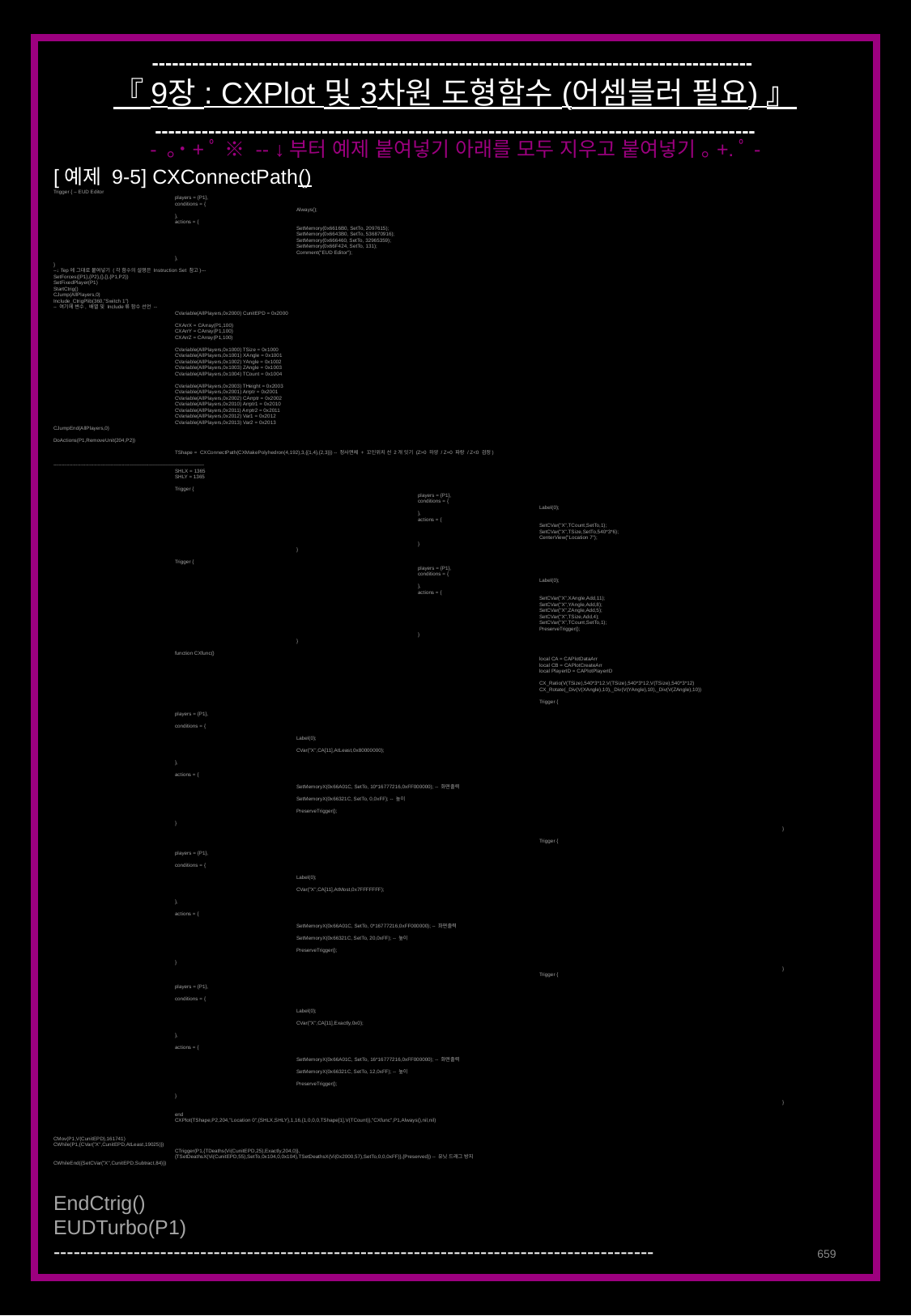

------------------------------------------------------------------------------------------
『 9장 : CXPlot 및 3차원 도형함수 (어셈블러 필요) 』
------------------------------------------------------------------------------------------
- ｡˙+ﾟ ※ -- ↓부터 예제 붙여넣기 아래를 모두 지우고 붙여넣기 ｡+.ﾟ-
[예제 9-5] CXConnectPath()
Trigger { -- EUD Editor
	players = {P1},
	conditions = {
		Always();
	},
	actions = {
		SetMemory(0x6616B0, SetTo, 2097615);
		SetMemory(0x6643B0, SetTo, 536870916);
		SetMemory(0x666460, SetTo, 32965359);
		SetMemory(0x66F424, SetTo, 131);
		Comment("EUD Editor");
	},
}
--↓ Tep에 그대로 붙여넣기 (각 함수의 설명은 Instruction Set 참고)---
SetForces({P1},{P2},{},{},{P1,P2})
SetFixedPlayer(P1)
StartCtrig()
CJump(AllPlayers,0)
Include_CtrigPlib(360,"Switch 1")
-- 여기에 변수, 배열 및 Include류 함수 선언 --
	CVariable(AllPlayers,0x2000) CunitEPD = 0x2000

	CXArrX = CArray(P1,100)
	CXArrY = CArray(P1,100)
	CXArrZ = CArray(P1,100)

	CVariable(AllPlayers,0x1000) TSize = 0x1000
	CVariable(AllPlayers,0x1001) XAngle = 0x1001
	CVariable(AllPlayers,0x1002) YAngle = 0x1002
	CVariable(AllPlayers,0x1003) ZAngle = 0x1003
	CVariable(AllPlayers,0x1004) TCount = 0x1004

	CVariable(AllPlayers,0x2003) THeight = 0x2003
	CVariable(AllPlayers,0x2001) Arrptr = 0x2001
	CVariable(AllPlayers,0x2002) CArrptr = 0x2002
	CVariable(AllPlayers,0x2010) Arrptr1 = 0x2010
	CVariable(AllPlayers,0x2011) Arrptr2 = 0x2011
	CVariable(AllPlayers,0x2012) Var1 = 0x2012
	CVariable(AllPlayers,0x2013) Var2 = 0x2013
CJumpEnd(AllPlayers,0)

DoActions(P1,RemoveUnit(204,P2))

	TShape =  CXConnectPath(CXMakePolyhedron(4,192),3,{{1,4},{2,3}}) -- 정사면체 + 꼬인위치 선 2개 잇기 (Z>0 하양 / Z=0 파랑 / Z<0 검정)

---------------------------------------------------------------------------------------------
	SHLX = 1365
	SHLY = 1365

	Trigger {
			players = {P1},
			conditions = {
				Label(0);
			},
			actions = {
				SetCVar("X",TCount,SetTo,1);
				SetCVar("X",TSize,SetTo,540*3*6);
				CenterView("Location 7");
			}
		}

	Trigger {
			players = {P1},
			conditions = {
				Label(0);
			},
			actions = {
				SetCVar("X",XAngle,Add,11);
				SetCVar("X",YAngle,Add,8);
				SetCVar("X",ZAngle,Add,5);
				SetCVar("X",TSize,Add,4);
				SetCVar("X",TCount,SetTo,1);
				PreserveTrigger();
			}
		}

	function CXfunc()
				local CA = CAPlotDataArr
				local CB = CAPlotCreateArr
				local PlayerID = CAPlotPlayerID

				CX_Ratio(V(TSize),540*3*12,V(TSize),540*3*12,V(TSize),540*3*12)
				CX_Rotate(_Div(V(XAngle),10),_Div(V(YAngle),10),_Div(V(ZAngle),10))

				Trigger {
							players = {P1},
							conditions = {
								Label(0);
								CVar("X",CA[11],AtLeast,0x80000000);
							},
							actions = {
								SetMemoryX(0x66A01C, SetTo, 10*16777216,0xFF000000); -- 화면출력
								SetMemoryX(0x66321C, SetTo, 0,0xFF); -- 높이
								PreserveTrigger();
							}
						}

				Trigger {
							players = {P1},
							conditions = {
								Label(0);
								CVar("X",CA[11],AtMost,0x7FFFFFFF);
							},
							actions = {
								SetMemoryX(0x66A01C, SetTo, 0*16777216,0xFF000000); -- 화면출력
								SetMemoryX(0x66321C, SetTo, 20,0xFF); -- 높이
								PreserveTrigger();
							}
						}
				Trigger {
							players = {P1},
							conditions = {
								Label(0);
								CVar("X",CA[11],Exactly,0x0);
							},
							actions = {
								SetMemoryX(0x66A01C, SetTo, 16*16777216,0xFF000000); -- 화면출력
								SetMemoryX(0x66321C, SetTo, 12,0xFF); -- 높이
								PreserveTrigger();
							}
						}

	end
	CXPlot(TShape,P2,204,"Location 0",{SHLX,SHLY},1,16,{1,0,0,0,TShape[1],V(TCount)},"CXfunc",P1,Always(),nil,nil)

CMov(P1,V(CunitEPD),161741)
CWhile(P1,{CVar("X",CunitEPD,AtLeast,19025)})
	CTrigger(P1,{TDeaths(Vi(CunitEPD,25),Exactly,204,0)},
	{TSetDeathsX(Vi(CunitEPD,55),SetTo,0x104,0,0x104),TSetDeathsX(Vi(0x2000,57),SetTo,0,0,0xFF)},{Preserved}) -- 유닛 드래그 방지
CWhileEnd({SetCVar("X",CunitEPD,Subtract,84)})

EndCtrig()
EUDTurbo(P1)
------------------------------------------------------------------------------------------
659